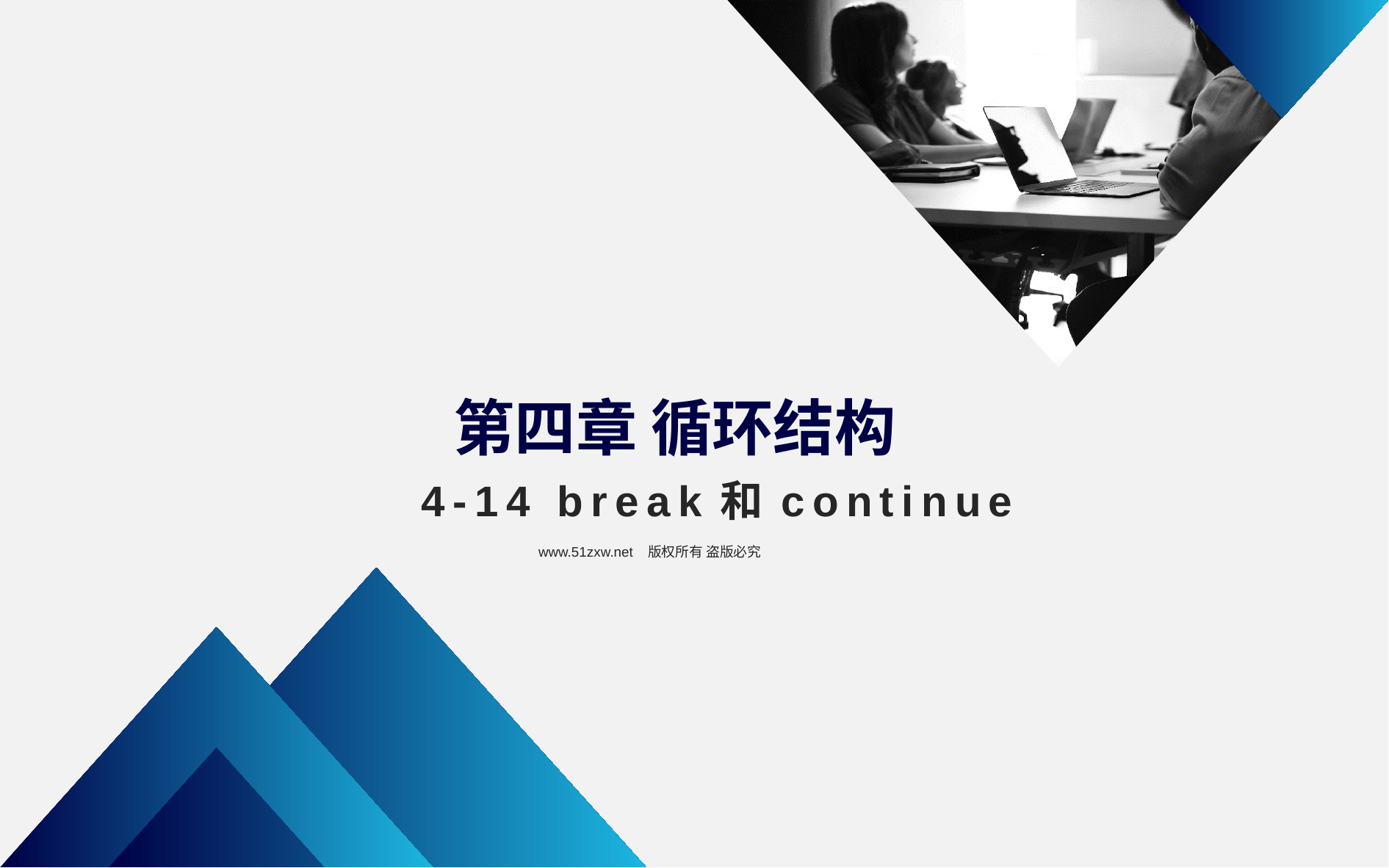

第四章 循环结构
4-14 break和continue
www.51zxw.net   版权所有 盗版必究